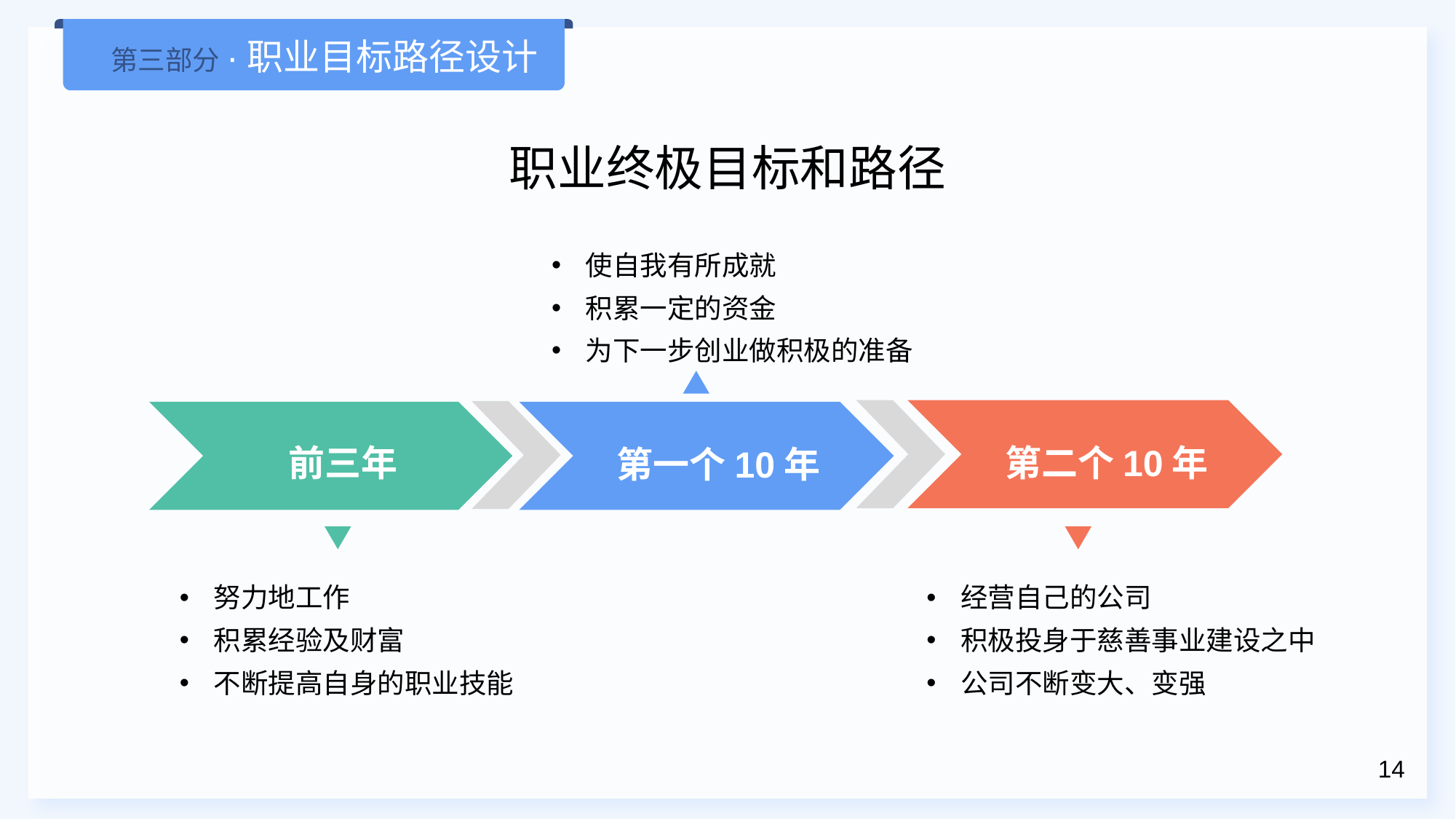

第三部分·职业目标路径设计
职业终极目标和路径
使自我有所成就
积累一定的资金
为下一步创业做积极的准备

第二个10年

前三年

第一个10年

努力地工作
积累经验及财富
不断提高自身的职业技能
经营自己的公司
积极投身于慈善事业建设之中
公司不断变大、变强
14